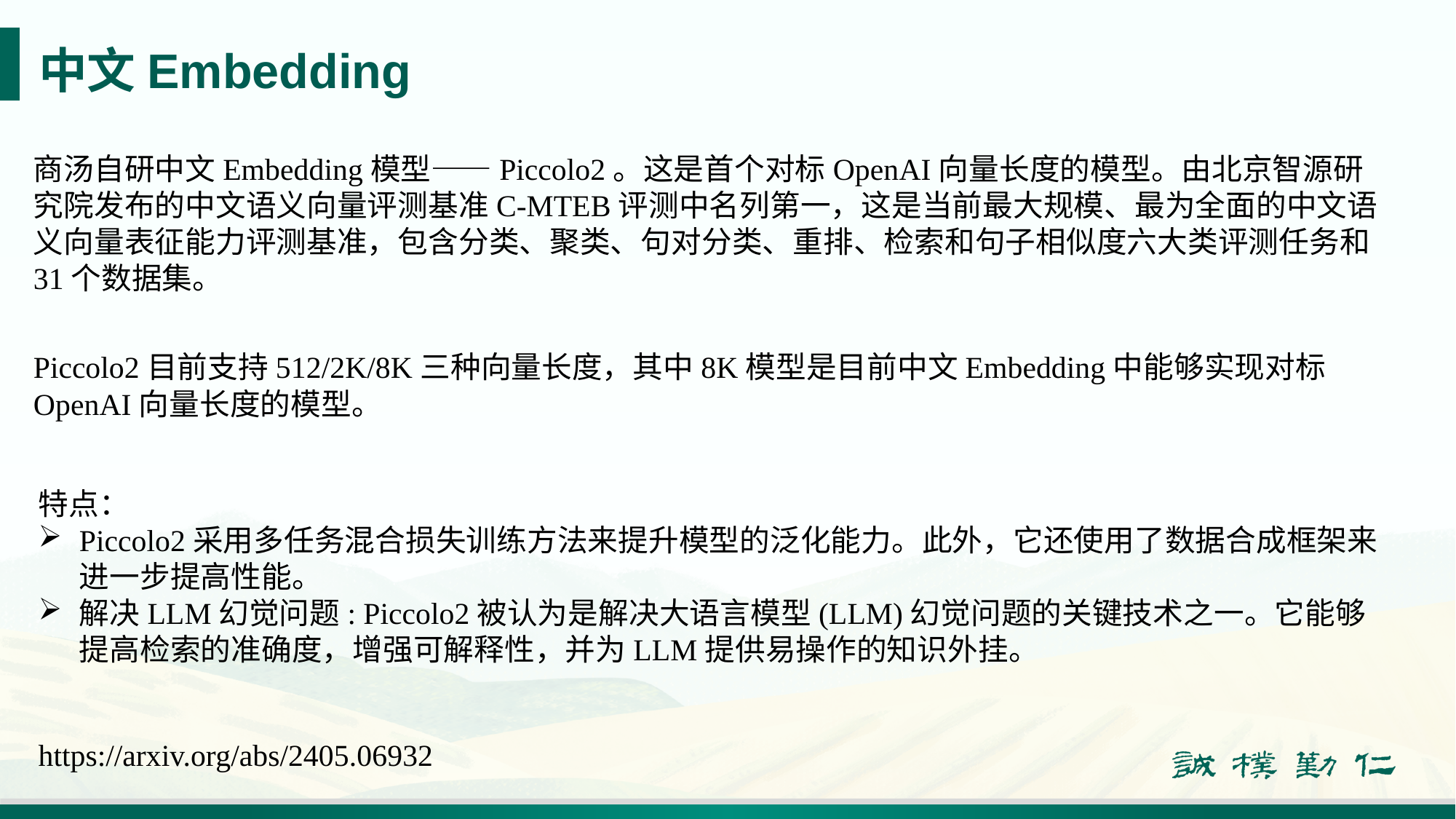

# 中文Embedding
商汤自研中文Embedding模型——Piccolo2。这是首个对标OpenAI向量长度的模型。由北京智源研究院发布的中文语义向量评测基准C-MTEB评测中名列第一，这是当前最大规模、最为全面的中文语义向量表征能力评测基准，包含分类、聚类、句对分类、重排、检索和句子相似度六大类评测任务和31个数据集。
Piccolo2目前支持512/2K/8K三种向量长度，其中8K模型是目前中文Embedding中能够实现对标OpenAI向量长度的模型。
特点：
Piccolo2采用多任务混合损失训练方法来提升模型的泛化能力。此外，它还使用了数据合成框架来进一步提高性能。
解决LLM幻觉问题: Piccolo2被认为是解决大语言模型(LLM)幻觉问题的关键技术之一。它能够提高检索的准确度，增强可解释性，并为LLM提供易操作的知识外挂。
https://arxiv.org/abs/2405.06932